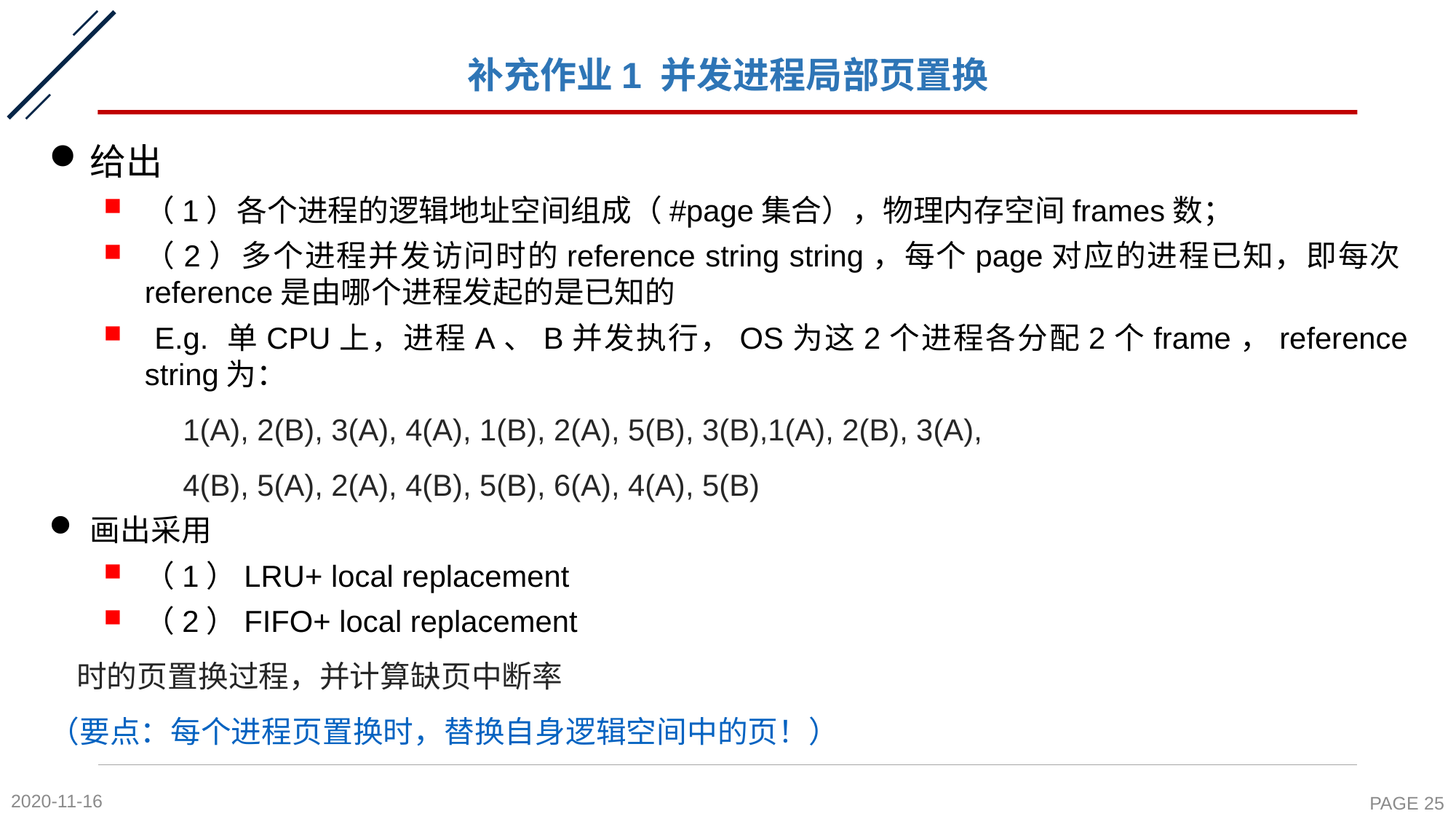

# 补充作业1 并发进程局部页置换
给出
（1）各个进程的逻辑地址空间组成（#page集合），物理内存空间frames数；
（2）多个进程并发访问时的reference string string，每个page对应的进程已知，即每次reference是由哪个进程发起的是已知的
 E.g. 单CPU上，进程A、B并发执行，OS为这2个进程各分配2个frame，reference string为：
                1(A), 2(B), 3(A), 4(A), 1(B), 2(A), 5(B), 3(B),1(A), 2(B), 3(A),
                4(B), 5(A), 2(A), 4(B), 5(B), 6(A), 4(A), 5(B)
画出采用
（1）LRU+ local replacement
（2）FIFO+ local replacement
   时的页置换过程，并计算缺页中断率
（要点：每个进程页置换时，替换自身逻辑空间中的页！）

2020-11-16
PAGE 25